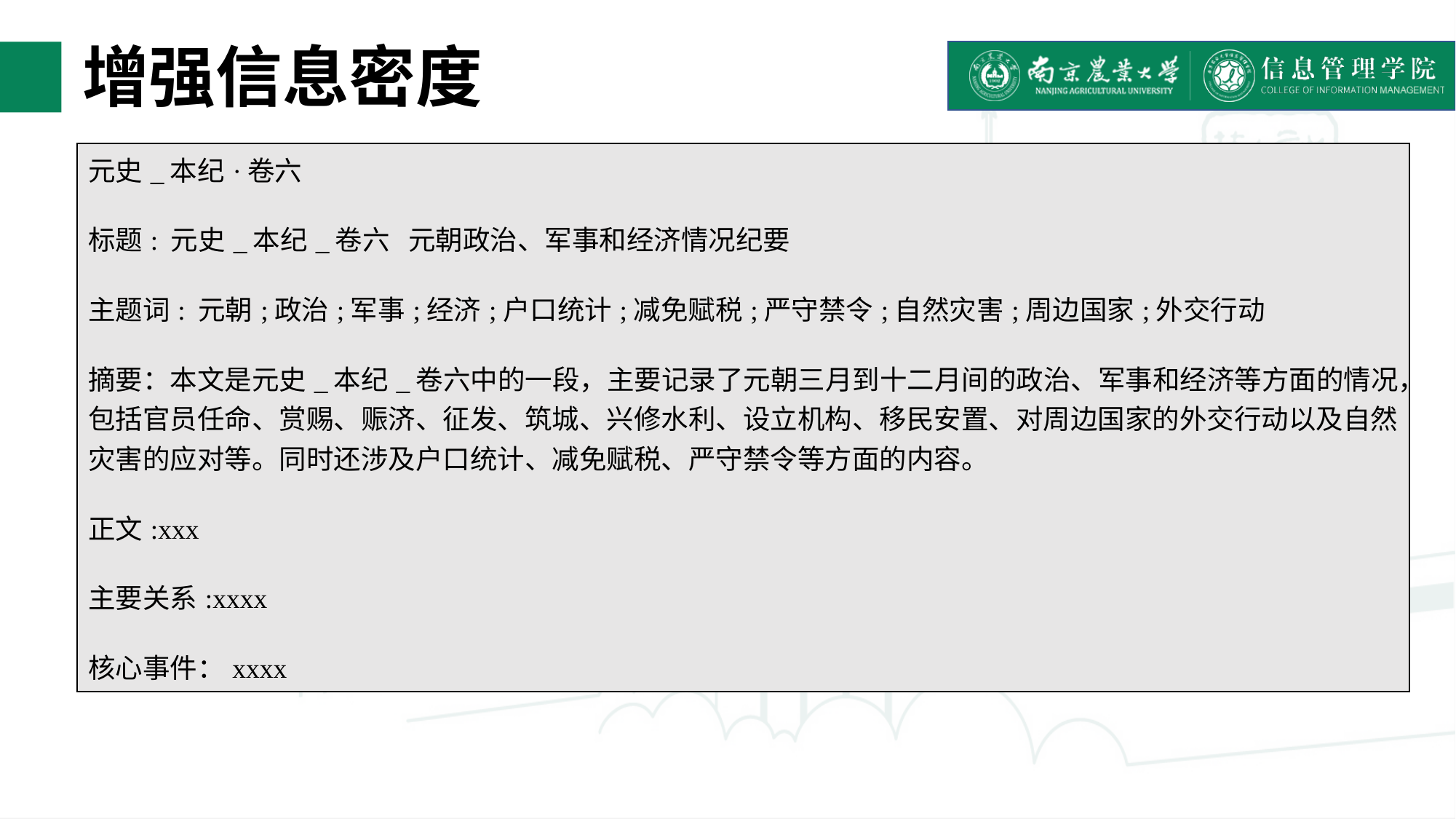

# 增强信息密度
| 元史\_本纪·卷六 标题: 元史\_本纪\_卷六 元朝政治、军事和经济情况纪要 主题词: 元朝;政治;军事;经济;户口统计;减免赋税;严守禁令;自然灾害;周边国家;外交行动 摘要：本文是元史\_本纪\_卷六中的一段，主要记录了元朝三月到十二月间的政治、军事和经济等方面的情况，包括官员任命、赏赐、赈济、征发、筑城、兴修水利、设立机构、移民安置、对周边国家的外交行动以及自然灾害的应对等。同时还涉及户口统计、减免赋税、严守禁令等方面的内容。 正文:xxx 主要关系:xxxx 核心事件：xxxx |
| --- |